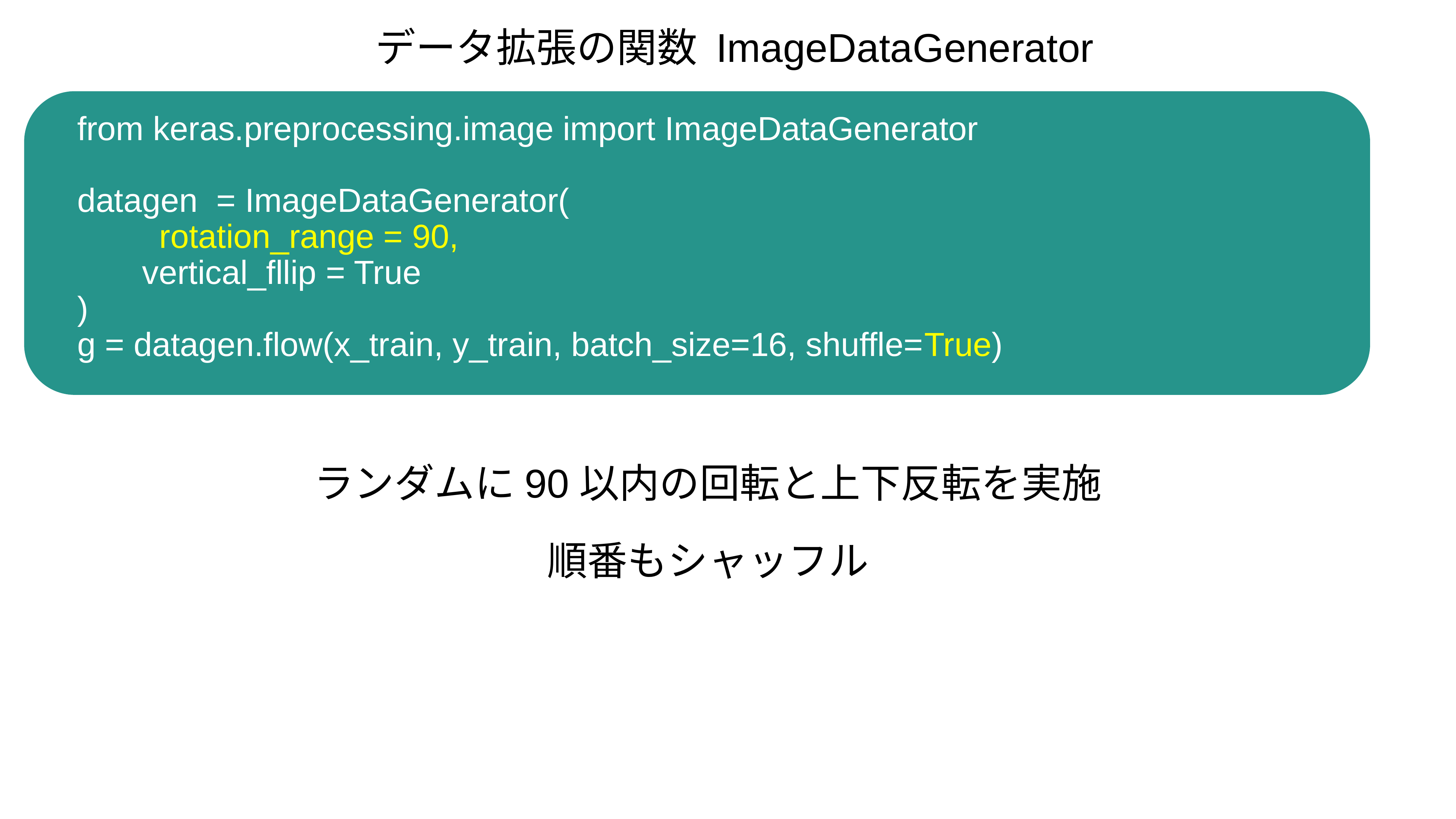

データ拡張の関数 ImageDataGenerator

from keras.preprocessing.image import ImageDataGenerator

datagen  = ImageDataGenerator(
　　 rotation_range = 90,
       vertical_fllip = True
)
g = datagen.flow(x_train, y_train, batch_size=16, shuffle=True)
ランダムに90以内の回転と上下反転を実施
順番もシャッフル